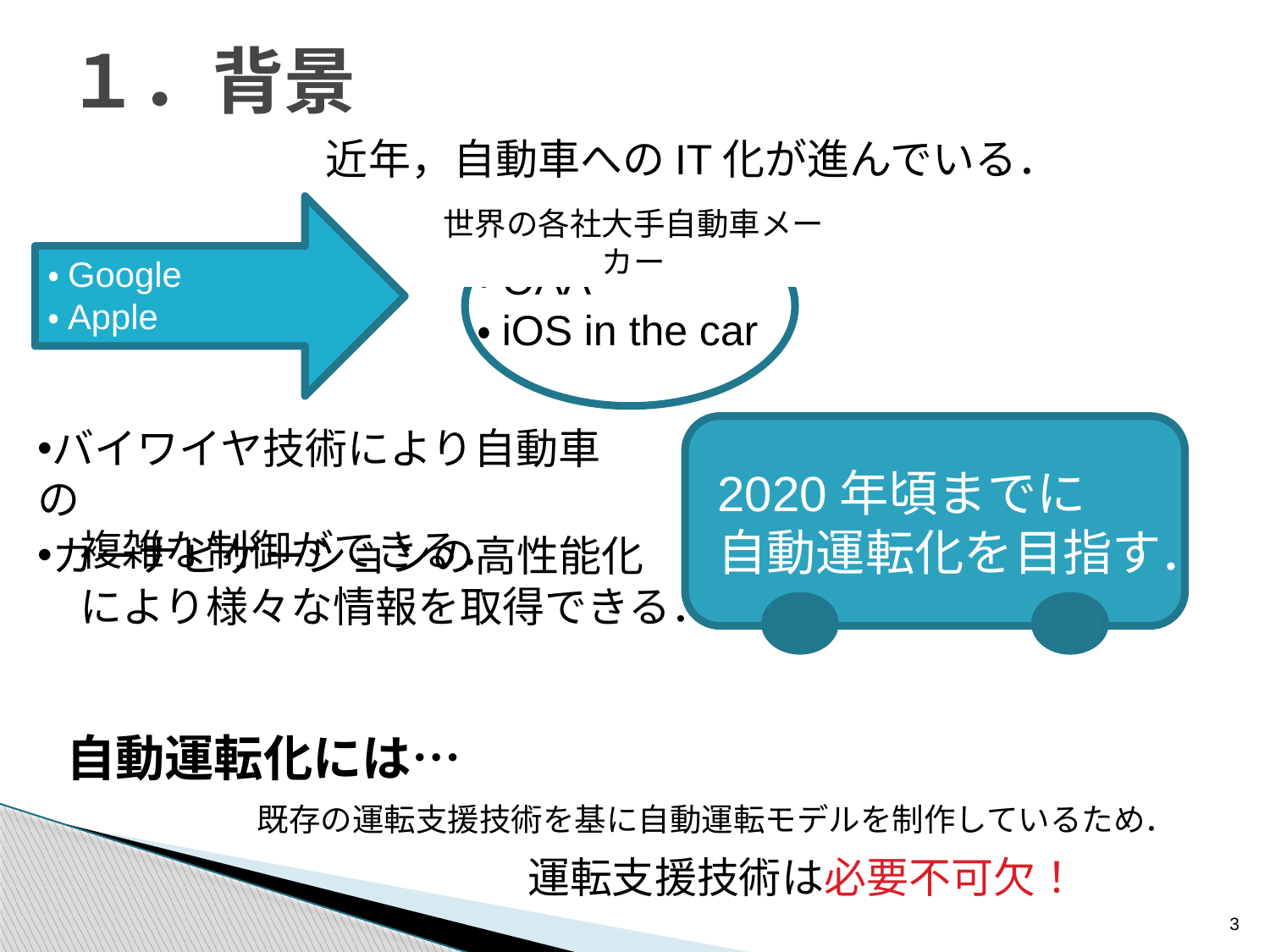

# １．背景
近年，自動車へのIT化が進んでいる．

世界の各社大手自動車メーカー

・Google
・Apple
・OAA
・iOS in the car

バイワイヤ技術により自動車の
　複雑な制御ができる．

2020年頃までに
自動運転化を目指す．
カーナビゲーションの高性能化
　により様々な情報を取得できる．

自動運転化には…
既存の運転支援技術を基に自動運転モデルを制作しているため．
運転支援技術は必要不可欠！
3